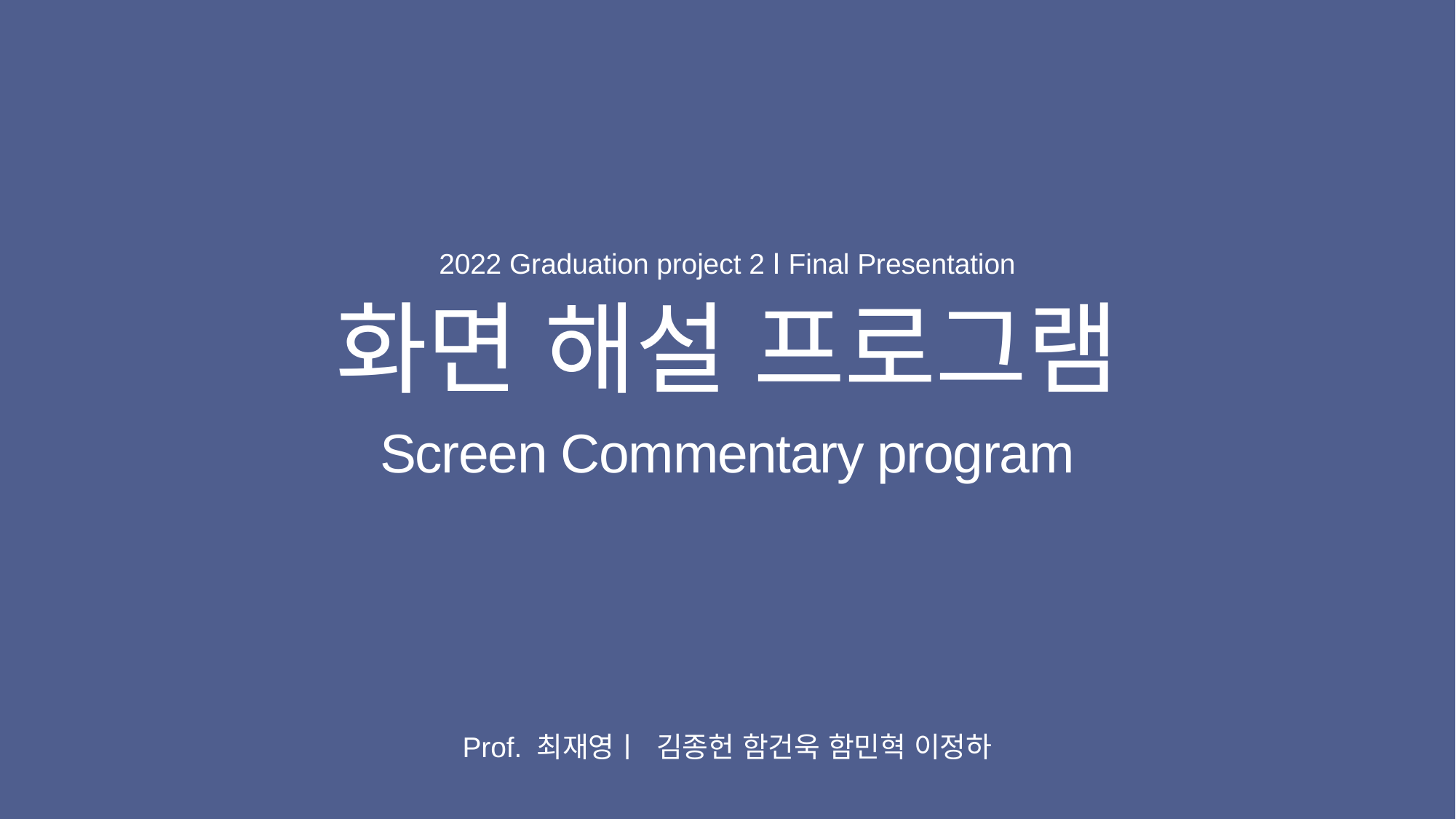

2022 Graduation project 2 Ⅰ Final Presentation
화면 해설 프로그램
Screen Commentary program
Prof. 최재영ㅣ  김종헌 함건욱 함민혁 이정하